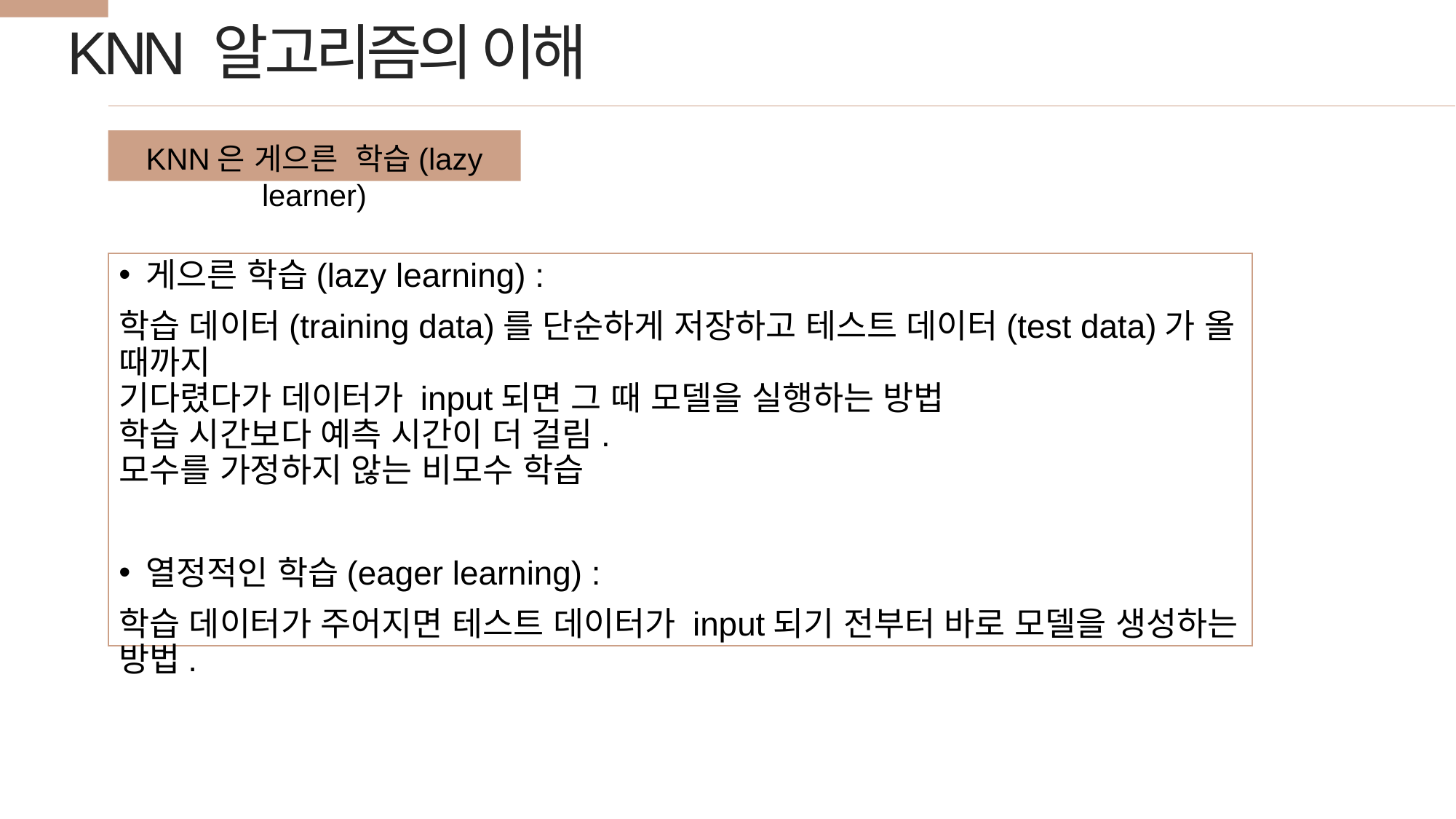

KNN 알고리즘의 이해

KNN은 게으른  학습(lazy learner)
게으른 학습(lazy learning) :
학습 데이터(training data)를 단순하게 저장하고 테스트 데이터(test data)가 올 때까지
기다렸다가 데이터가 input되면 그 때 모델을 실행하는 방법
학습 시간보다 예측 시간이 더 걸림.
모수를 가정하지 않는 비모수 학습

열정적인 학습(eager learning) :
학습 데이터가 주어지면 테스트 데이터가 input되기 전부터 바로 모델을 생성하는 방법.